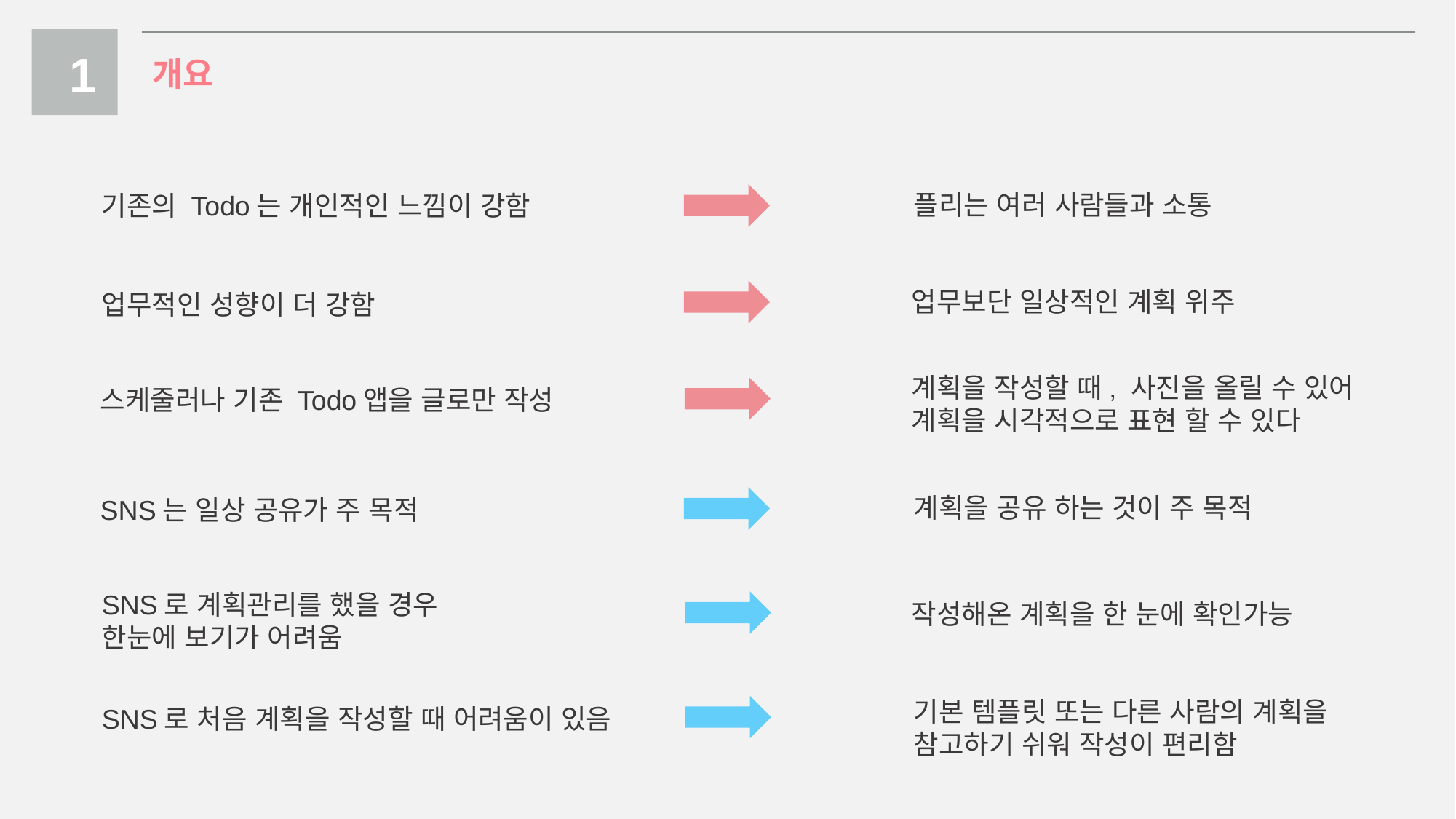

1
개요
플리는 여러 사람들과 소통
기존의 Todo는 개인적인 느낌이 강함

업무보단 일상적인 계획 위주

업무적인 성향이 더 강함
계획을 작성할 때, 사진을 올릴 수 있어 계획을 시각적으로 표현 할 수 있다
스케줄러나 기존 Todo앱을 글로만 작성

계획을 공유 하는 것이 주 목적

SNS는 일상 공유가 주 목적
SNS로 계획관리를 했을 경우
한눈에 보기가 어려움

작성해온 계획을 한 눈에 확인가능
기본 템플릿 또는 다른 사람의 계획을 참고하기 쉬워 작성이 편리함

SNS로 처음 계획을 작성할 때 어려움이 있음
8